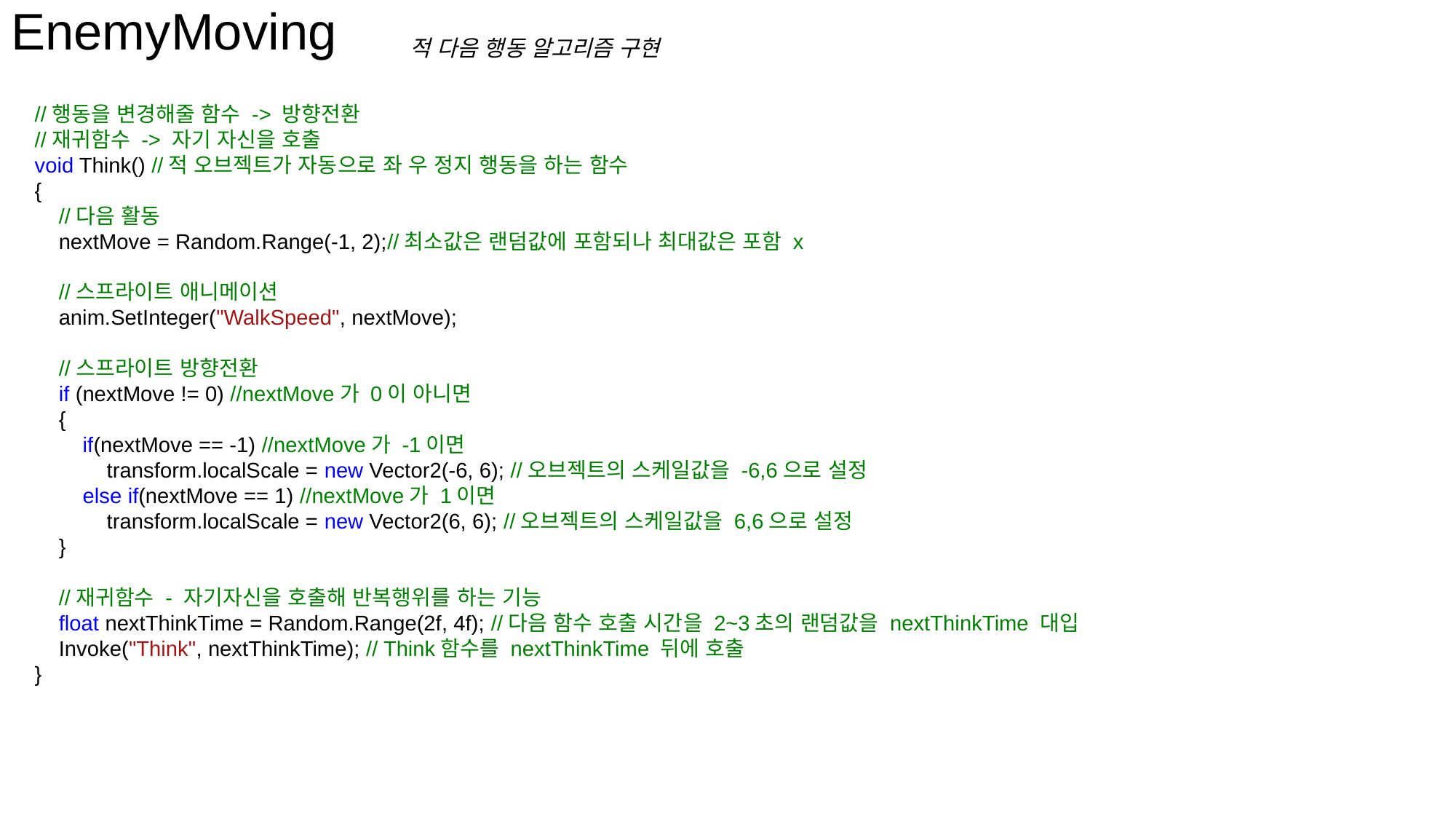

# EnemyMoving
적 다음 행동 알고리즘 구현
    //행동을 변경해줄 함수 -> 방향전환
    //재귀함수 -> 자기 자신을 호출
    void Think() //적 오브젝트가 자동으로 좌 우 정지 행동을 하는 함수
    {
        //다음 활동
        nextMove = Random.Range(-1, 2);//최소값은 랜덤값에 포함되나 최대값은 포함 x

        //스프라이트 애니메이션
        anim.SetInteger("WalkSpeed", nextMove);

        //스프라이트 방향전환
        if (nextMove != 0) //nextMove가 0이 아니면
        {
            if(nextMove == -1) //nextMove가 -1이면
                transform.localScale = new Vector2(-6, 6); //오브젝트의 스케일값을 -6,6으로 설정
            else if(nextMove == 1) //nextMove가 1이면
                transform.localScale = new Vector2(6, 6); //오브젝트의 스케일값을 6,6으로 설정
        }

        //재귀함수 - 자기자신을 호출해 반복행위를 하는 기능
        float nextThinkTime = Random.Range(2f, 4f); //다음 함수 호출 시간을 2~3초의 랜덤값을 nextThinkTime 대입
        Invoke("Think", nextThinkTime); // Think함수를 nextThinkTime 뒤에 호출
    }